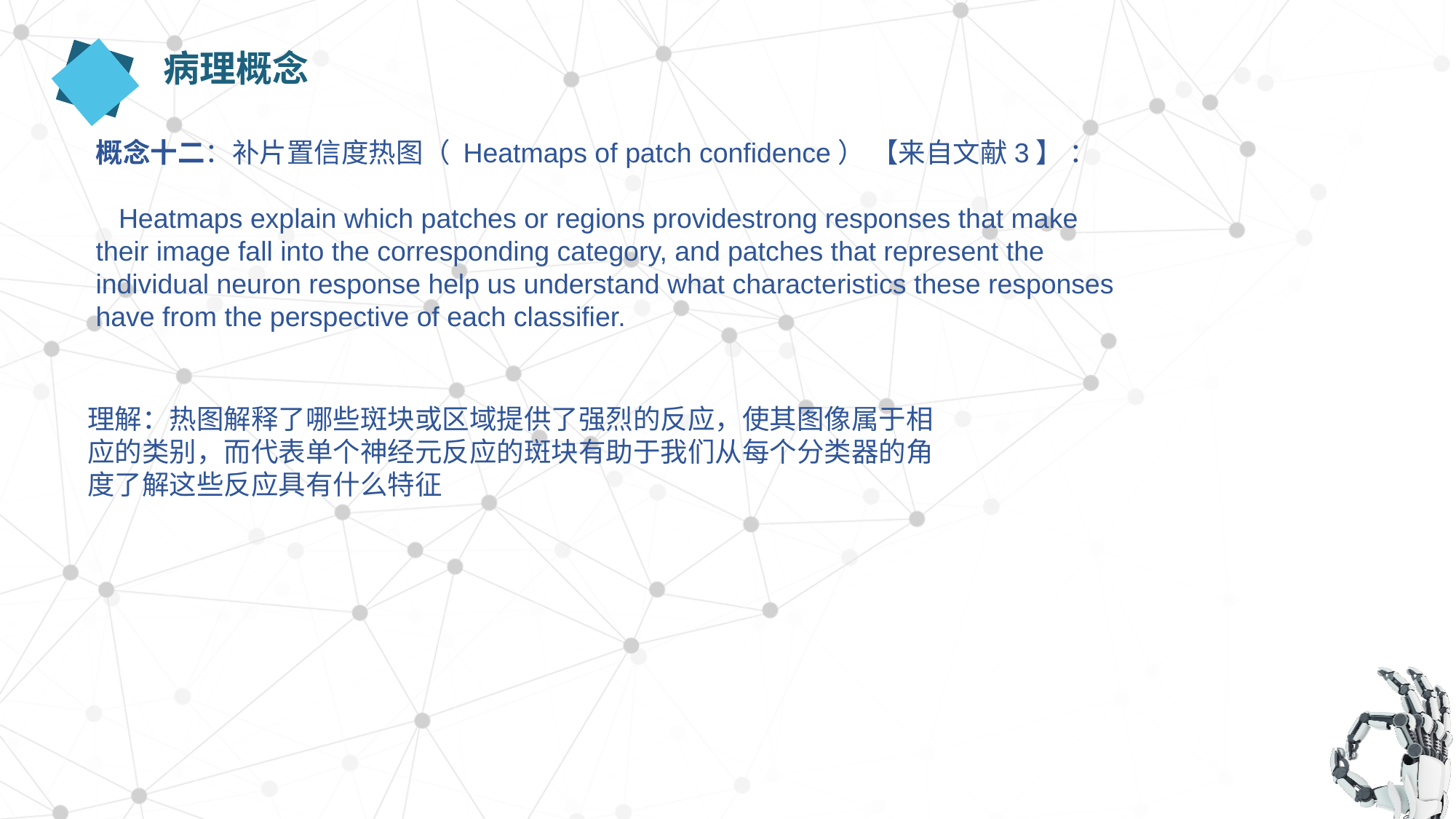

病理概念
概念十二：补片置信度热图（ Heatmaps of patch confidence） 【来自文献3】 ：

   Heatmaps explain which patches or regions providestrong responses that make their image fall into the corresponding category, and patches that represent the
individual neuron response help us understand what characteristics these responses have from the perspective of each classifier.
理解：热图解释了哪些斑块或区域提供了强烈的反应，使其图像属于相应的类别，而代表单个神经元反应的斑块有助于我们从每个分类器的角度了解这些反应具有什么特征